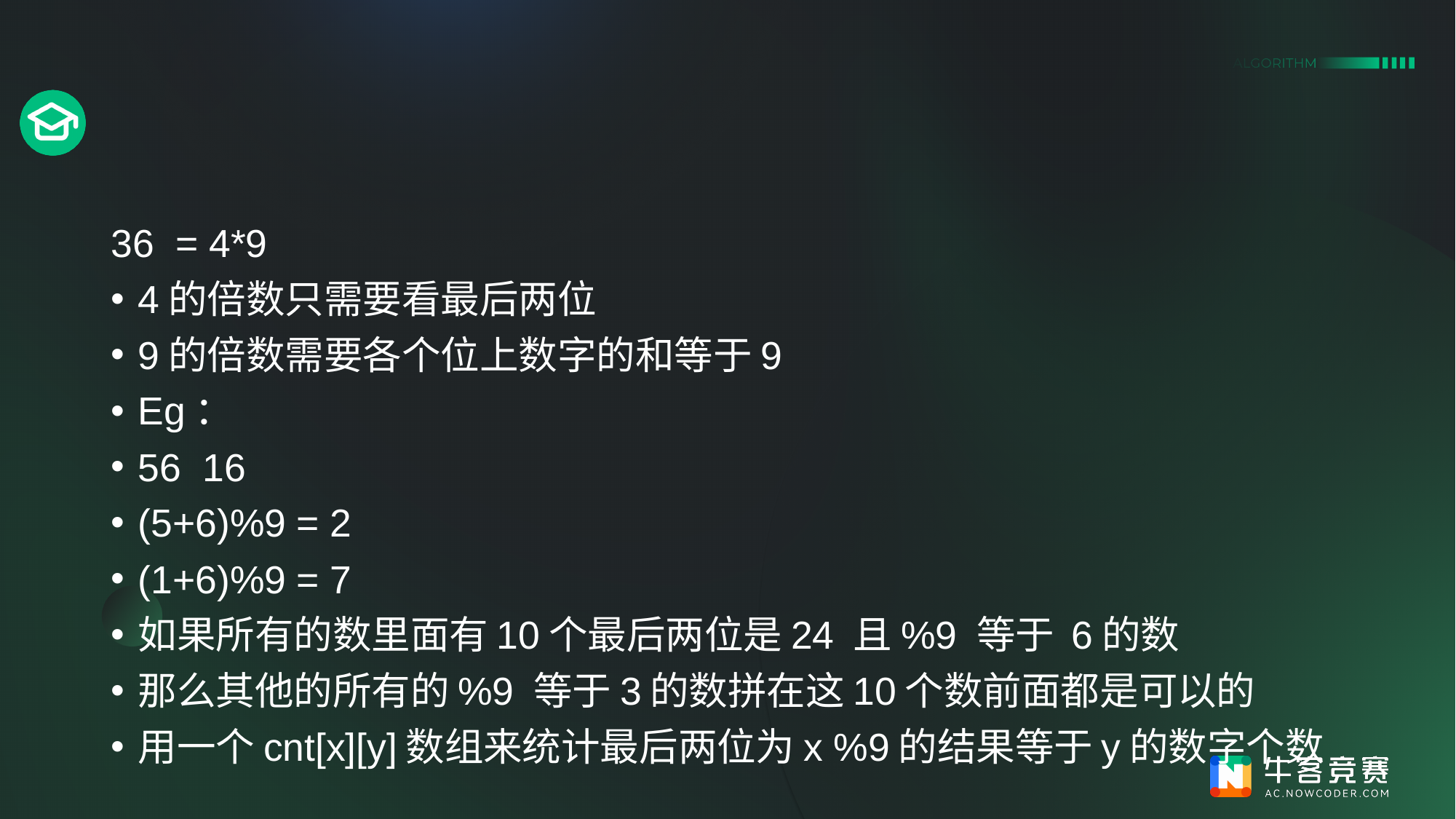

#
36  = 4*9
4的倍数只需要看最后两位
9的倍数需要各个位上数字的和等于9
Eg：
56  16
(5+6)%9 = 2
(1+6)%9 = 7
如果所有的数里面有10个最后两位是24 且%9 等于 6的数
那么其他的所有的%9 等于3的数拼在这10个数前面都是可以的
用一个cnt[x][y]数组来统计最后两位为x %9的结果等于y的数字个数